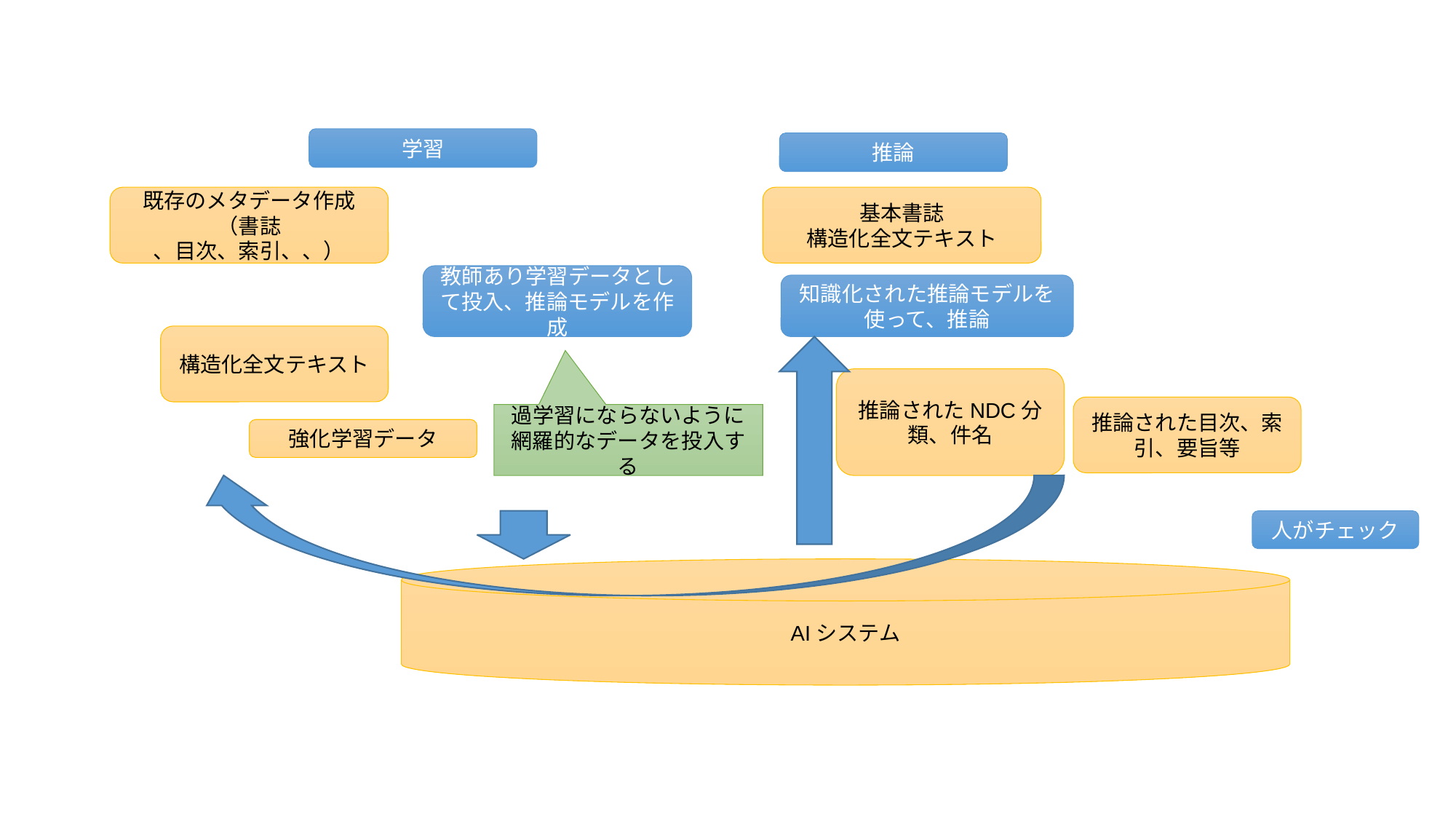

#
学習
推論
既存のメタデータ作成（書誌
、目次、索引、、）
基本書誌
構造化全文テキスト
教師あり学習データとして投入、推論モデルを作成
知識化された推論モデルを使って、推論
構造化全文テキスト

推論されたNDC分類、件名
推論された目次、索引、要旨等
過学習にならないように網羅的なデータを投入する
強化学習データ

人がチェック
AIシステム